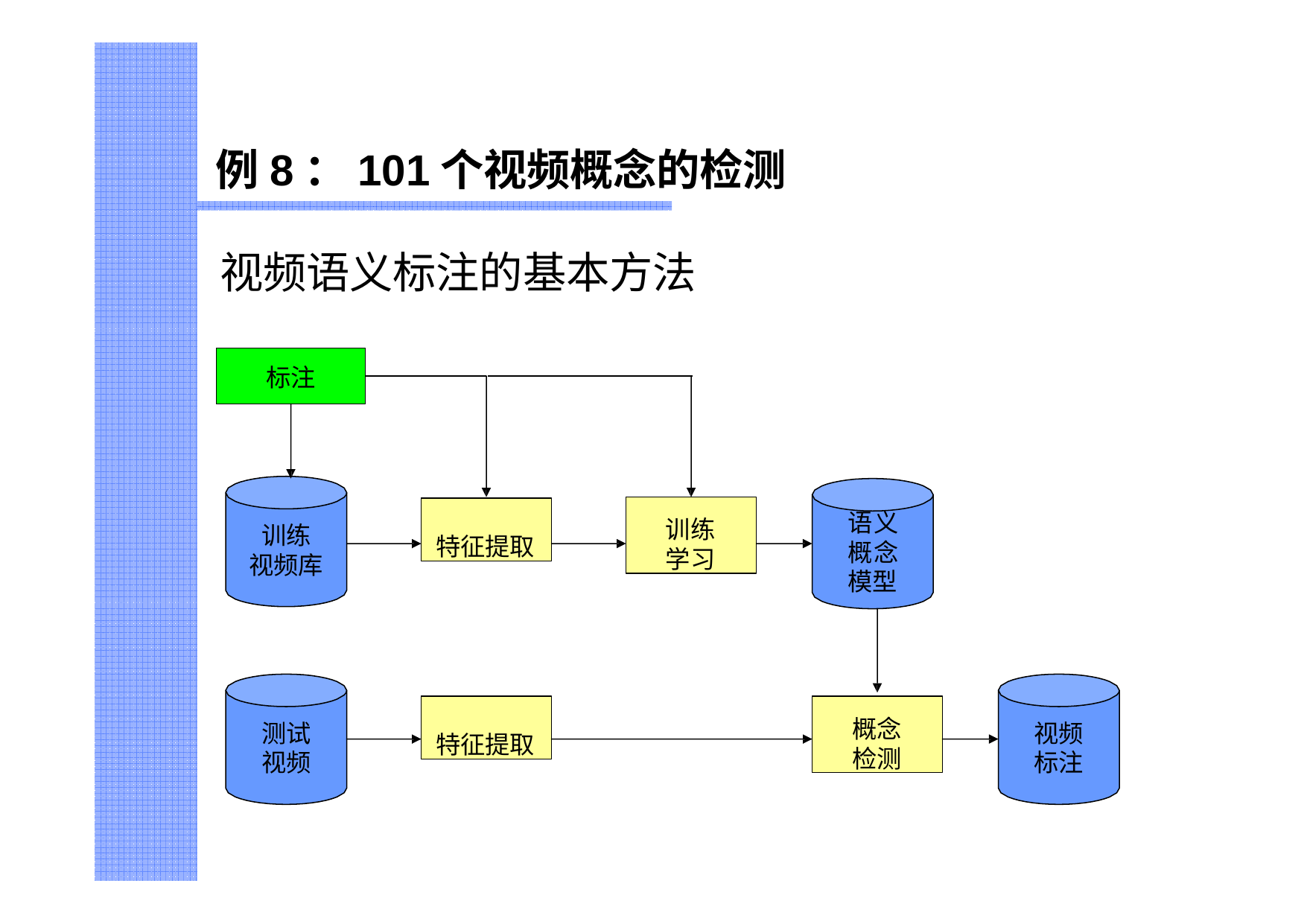

# 例8：101个视频概念的检测
视频语义标注的基本方法

标注

训练 学习

特征提取
语义 概念 模型
训练 视频库

特征提取
概念 检测
测试 视频
视频 标注